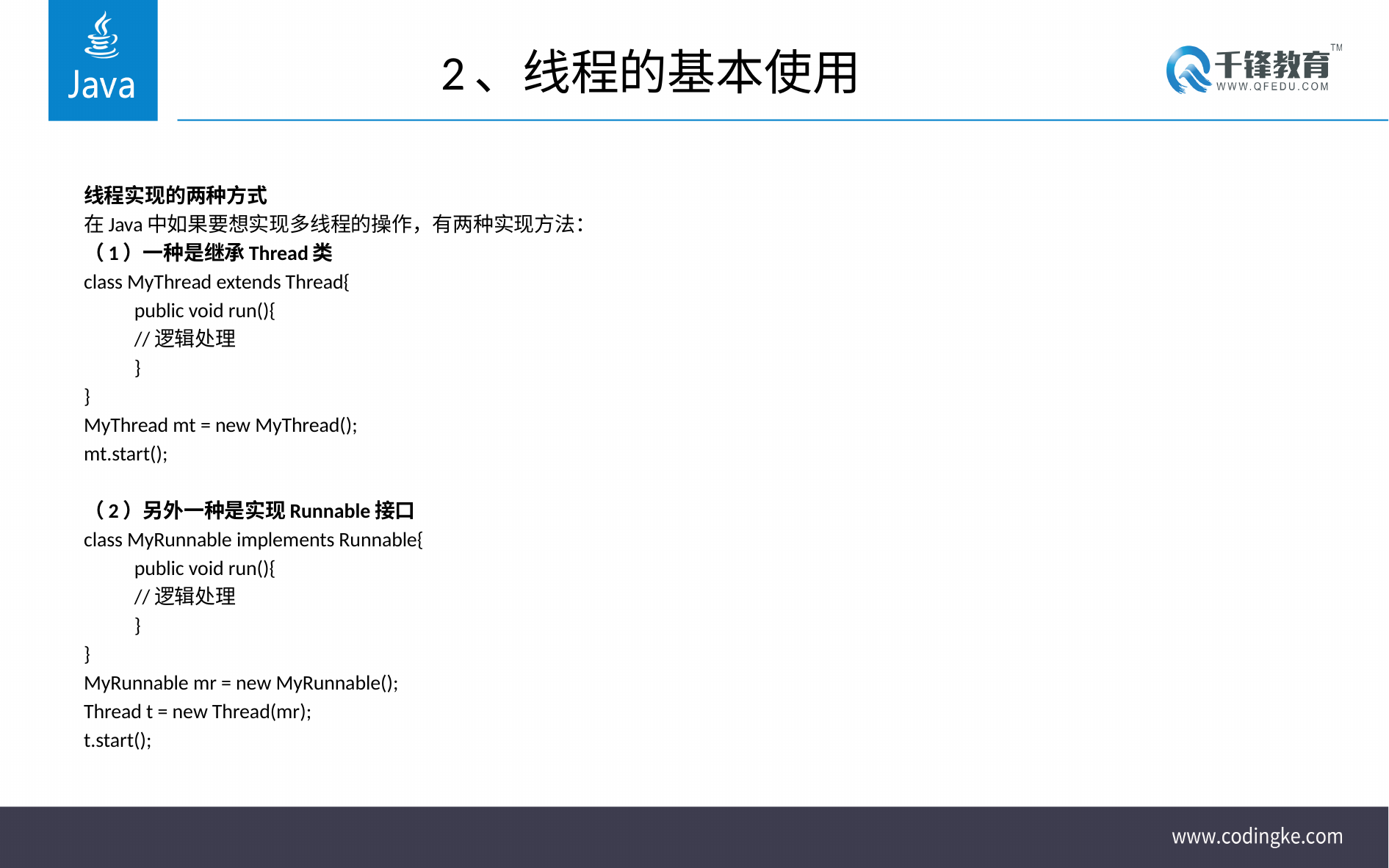

# 2、线程的基本使用
线程实现的两种方式
在Java中如果要想实现多线程的操作，有两种实现方法：
（1）一种是继承Thread类
class MyThread extends Thread{
	public void run(){
		//逻辑处理
	}
}
MyThread mt = new MyThread();
mt.start();

（2）另外一种是实现Runnable接口
class MyRunnable implements Runnable{
	public void run(){
		//逻辑处理
	}
}
MyRunnable mr = new MyRunnable();
Thread t = new Thread(mr);
t.start();